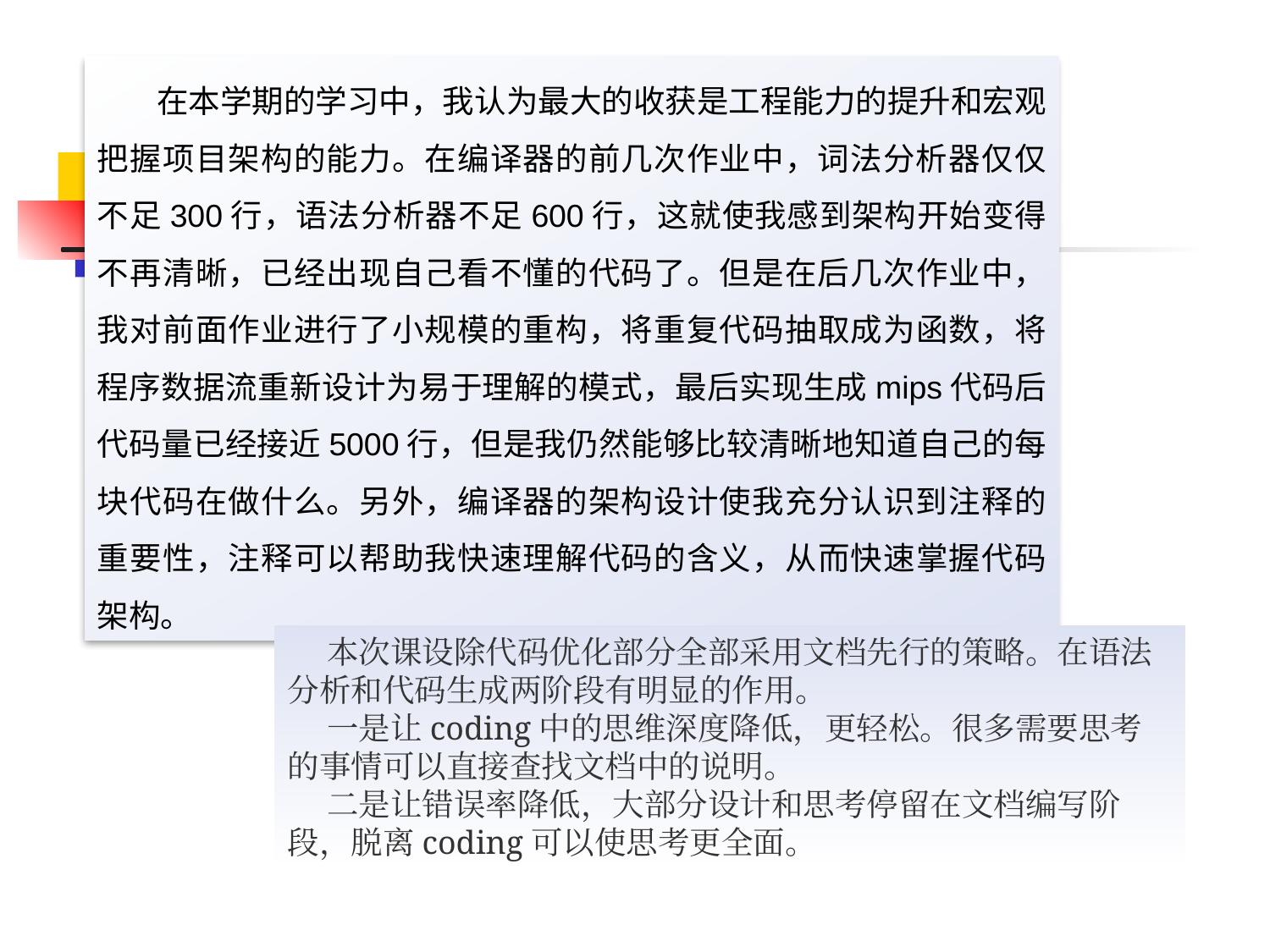

在本学期的学习中，我认为最大的收获是工程能力的提升和宏观把握项目架构的能力。在编译器的前几次作业中，词法分析器仅仅不足300行，语法分析器不足600行，这就使我感到架构开始变得不再清晰，已经出现自己看不懂的代码了。但是在后几次作业中，我对前面作业进行了小规模的重构，将重复代码抽取成为函数，将程序数据流重新设计为易于理解的模式，最后实现生成mips代码后代码量已经接近5000行，但是我仍然能够比较清晰地知道自己的每块代码在做什么。另外，编译器的架构设计使我充分认识到注释的重要性，注释可以帮助我快速理解代码的含义，从而快速掌握代码架构。
    本次课设除代码优化部分全部采用文档先行的策略。在语法分析和代码生成两阶段有明显的作用。
    一是让coding中的思维深度降低，更轻松。很多需要思考的事情可以直接查找文档中的说明。
    二是让错误率降低，大部分设计和思考停留在文档编写阶段，脱离coding可以使思考更全面。